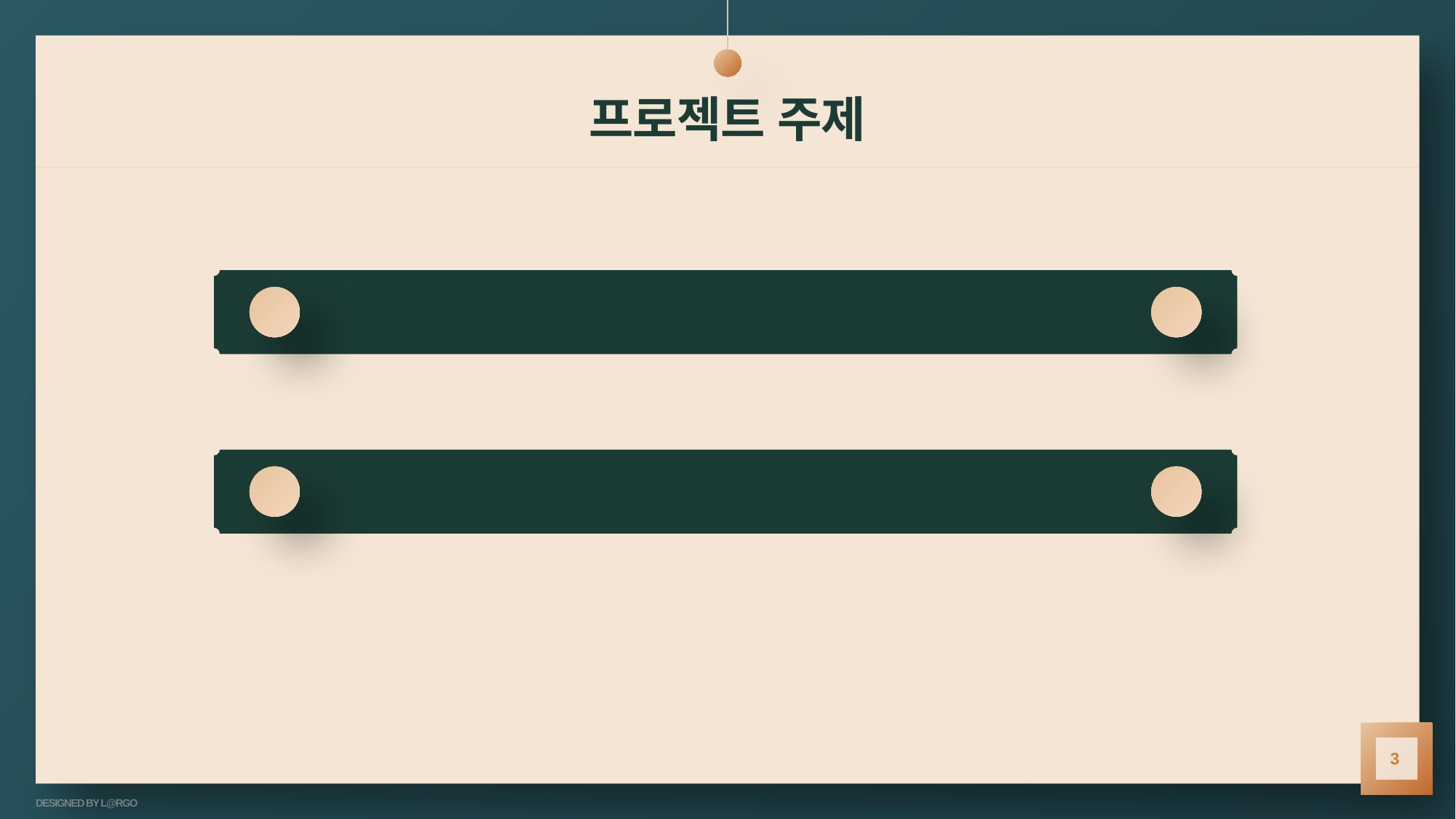

# 프로젝트 주제
Zigbee를 활용한 원격으로 전류를 제어할 수 있는 스마트 멀티탭 만들기

무선 원격으로 제어할 스마트폰 애플리케이션 개발

3
DESIGNED BY L@RGO